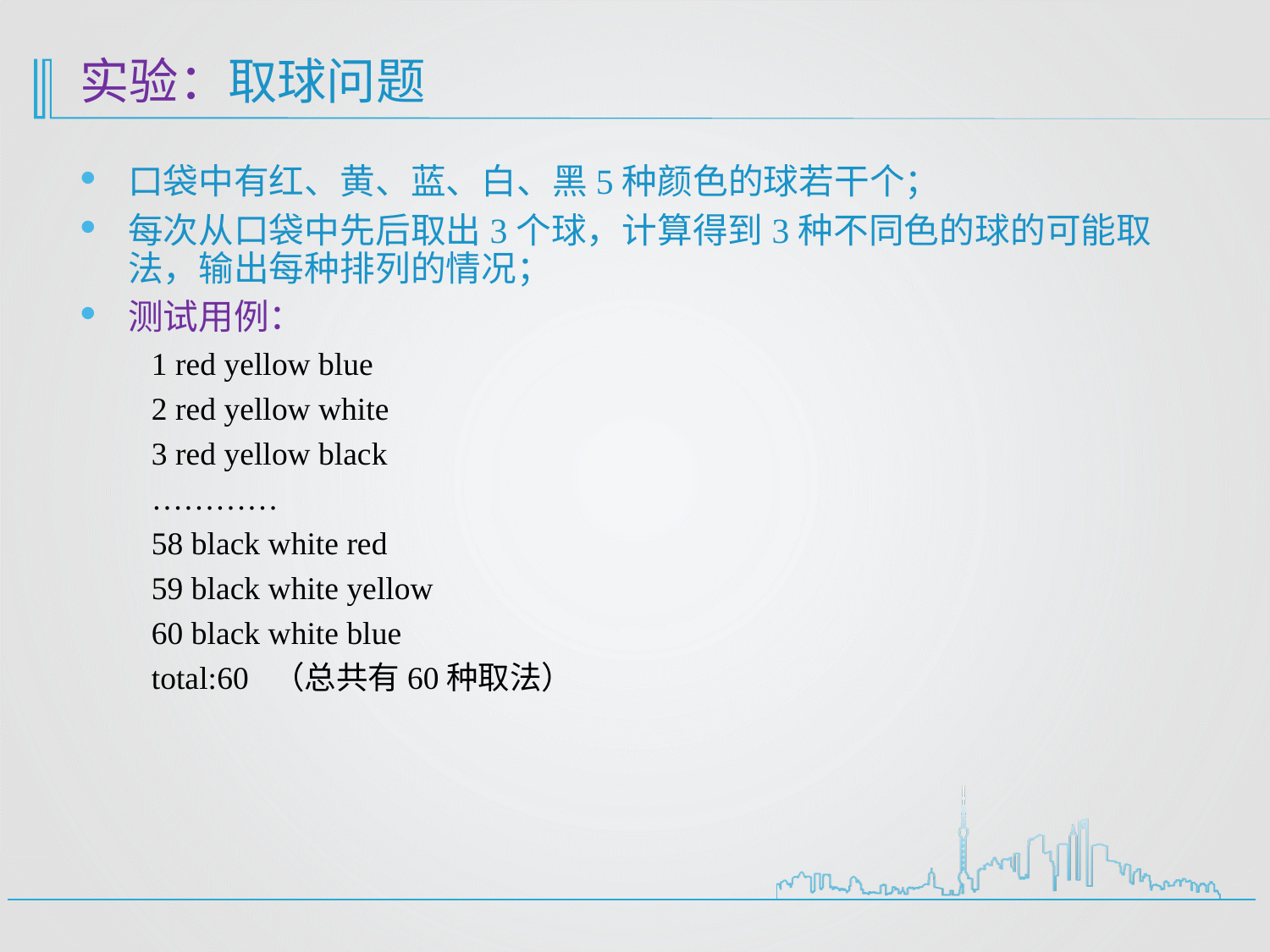

# 实验：取球问题
口袋中有红、黄、蓝、白、黑5种颜色的球若干个；
每次从口袋中先后取出3个球，计算得到3种不同色的球的可能取法，输出每种排列的情况；
测试用例：
1 red yellow blue
2 red yellow white
3 red yellow black
…………
58 black white red
59 black white yellow
60 black white blue
total:60  （总共有60种取法）